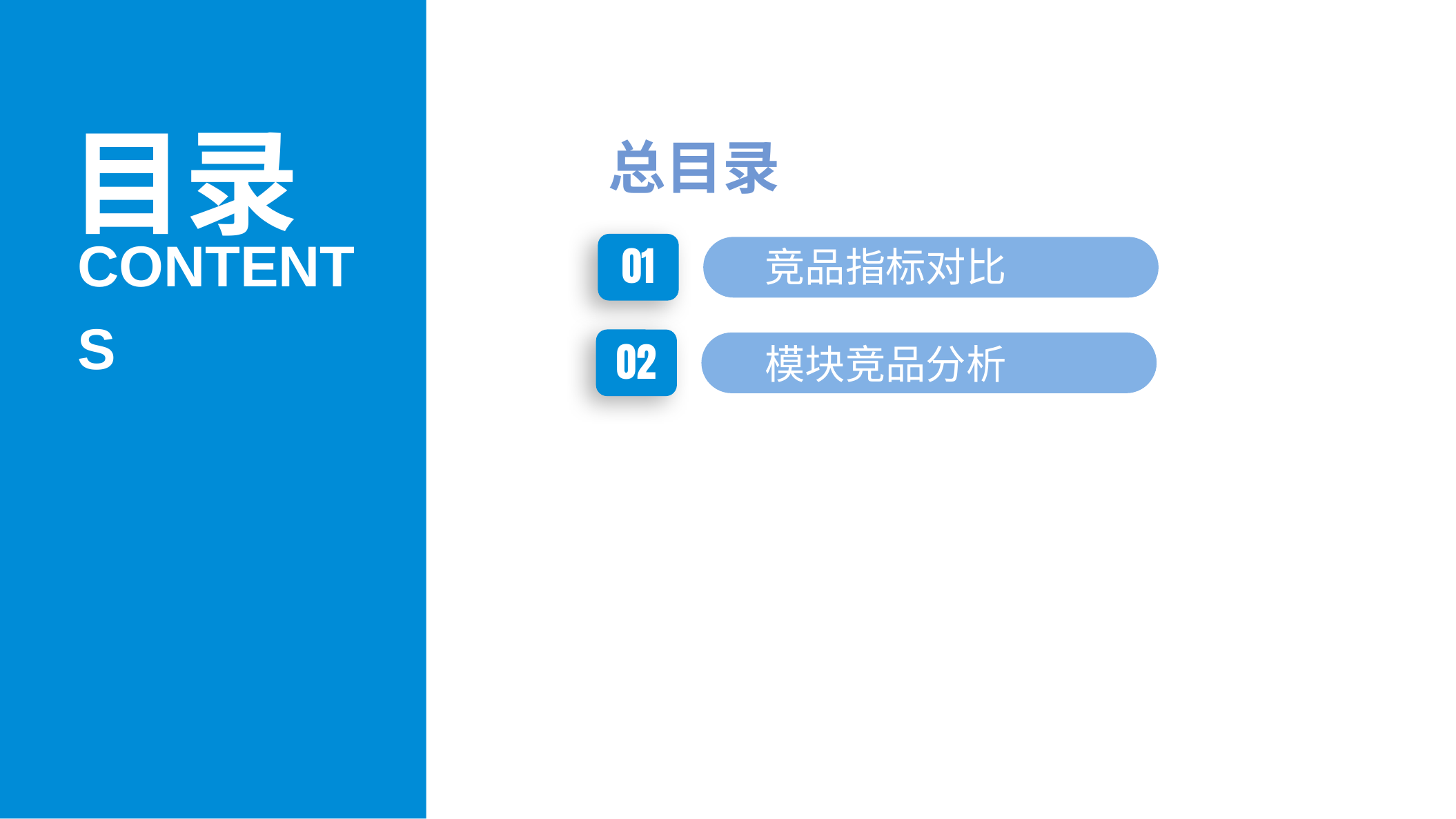

目录
总目录
contents
竞品指标对比
01

内核视频排版升级选型评估
模块竞品分析
02